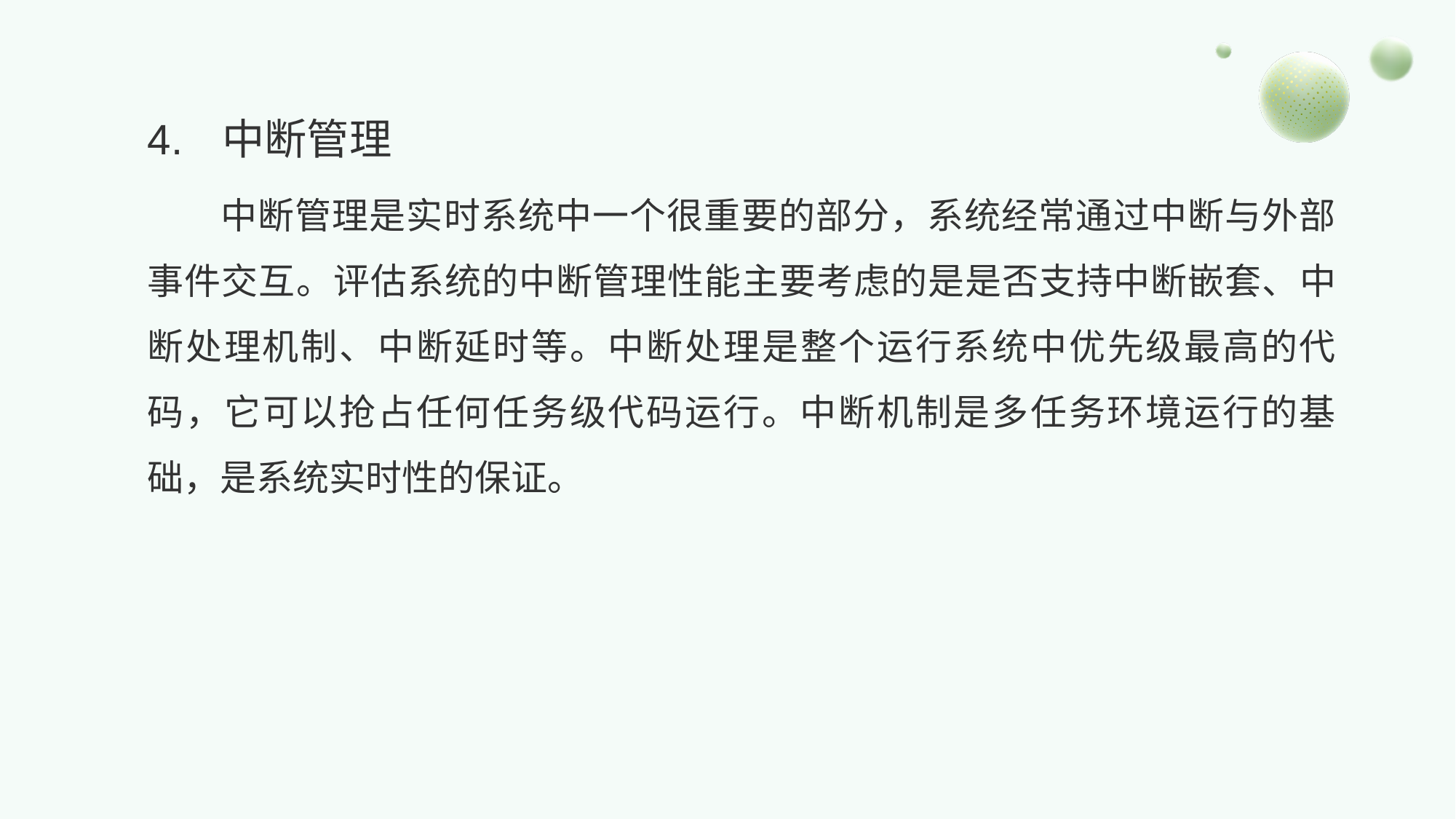

4.	  中断管理
中断管理是实时系统中一个很重要的部分，系统经常通过中断与外部事件交互。评估系统的中断管理性能主要考虑的是是否支持中断嵌套、中断处理机制、中断延时等。中断处理是整个运行系统中优先级最高的代码，它可以抢占任何任务级代码运行。中断机制是多任务环境运行的基础，是系统实时性的保证。